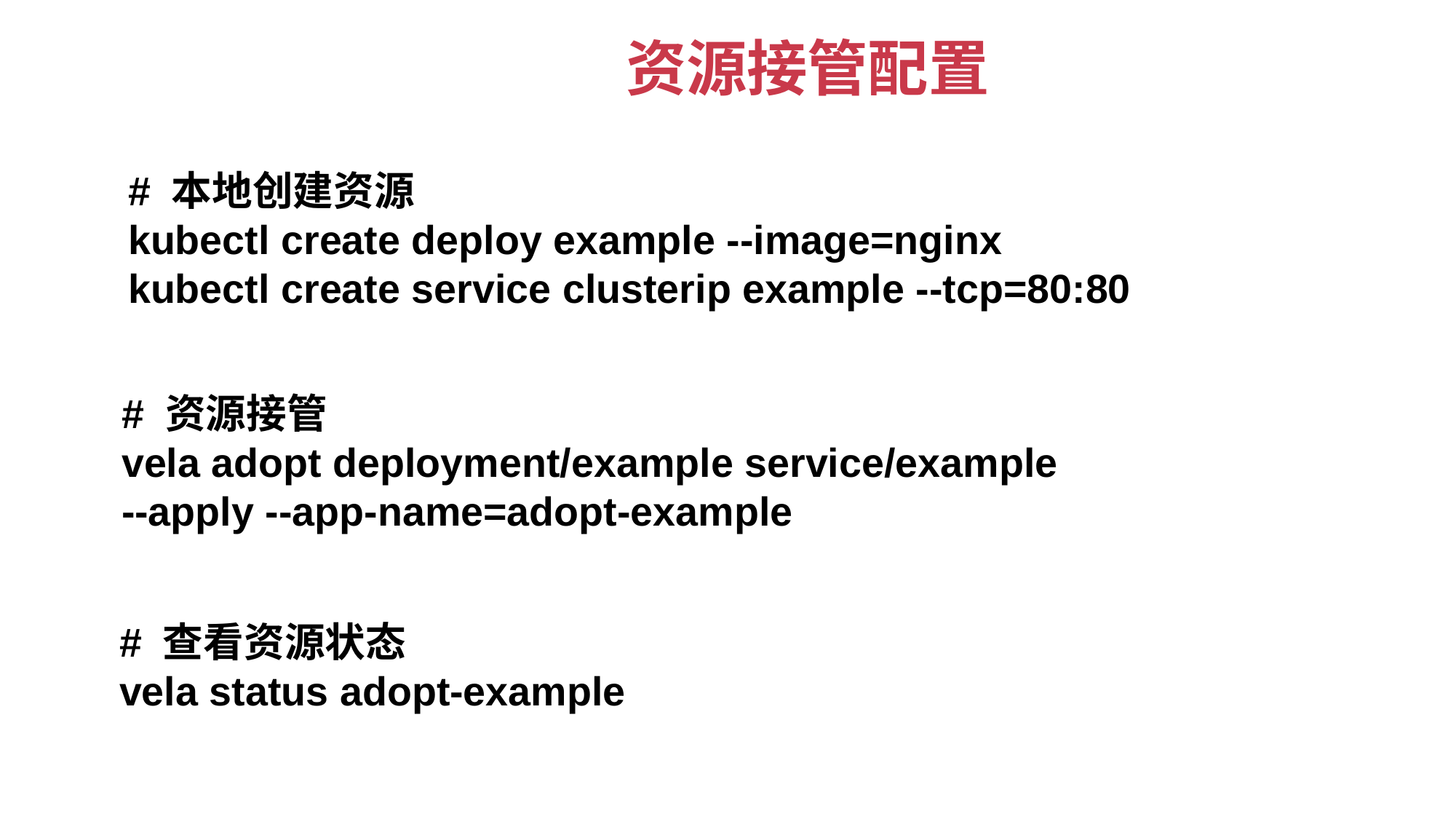

资源接管配置
# 本地创建资源
kubectl create deploy example --image=nginx
kubectl create service clusterip example --tcp=80:80

# 资源接管
vela adopt deployment/example service/example
--apply --app-name=adopt-example

# 查看资源状态
vela status adopt-example